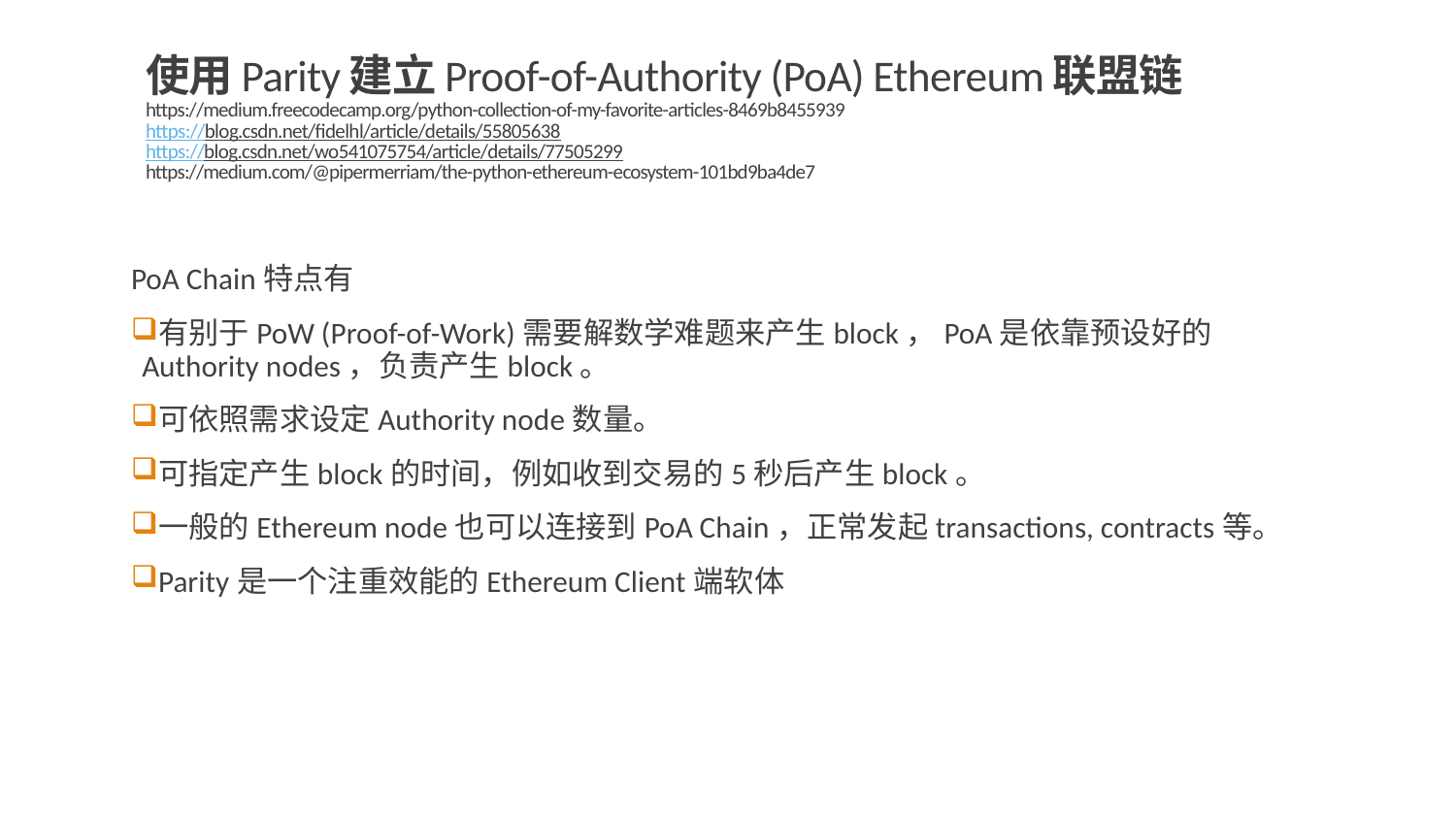

# 使用Parity建立Proof-of-Authority (PoA) Ethereum联盟链 https://medium.freecodecamp.org/python-collection-of-my-favorite-articles-8469b8455939 https://blog.csdn.net/fidelhl/article/details/55805638 https://blog.csdn.net/wo541075754/article/details/77505299 https://medium.com/@pipermerriam/the-python-ethereum-ecosystem-101bd9ba4de7
PoA Chain特点有
有别于PoW (Proof-of-Work)需要解数学难题来产生block，PoA是依靠预设好的Authority nodes，负责产生block。
可依照需求设定Authority node数量。
可指定产生block的时间，例如收到交易的5秒后产生block。
一般的Ethereum node也可以连接到PoA Chain，正常发起transactions, contracts等。
Parity是一个注重效能的Ethereum Client端软体

77